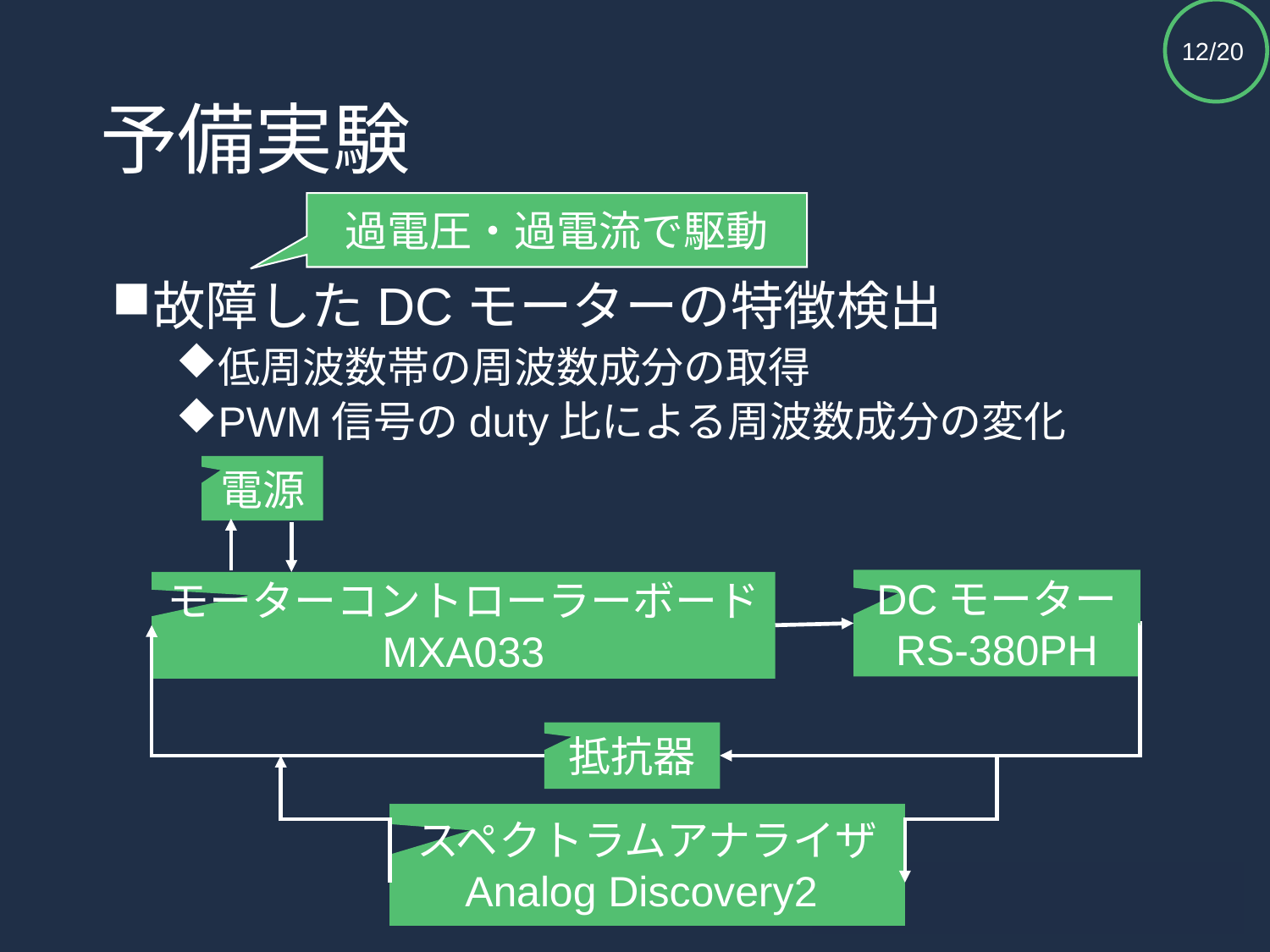

# 予備実験
過電圧・過電流で駆動
故障したDCモーターの特徴検出
低周波数帯の周波数成分の取得
PWM信号のduty比による周波数成分の変化
電源

DCモーター
RS-380PH
モーターコントローラーボード
MXA033
抵抗器
スペクトラムアナライザ
Analog Discovery2